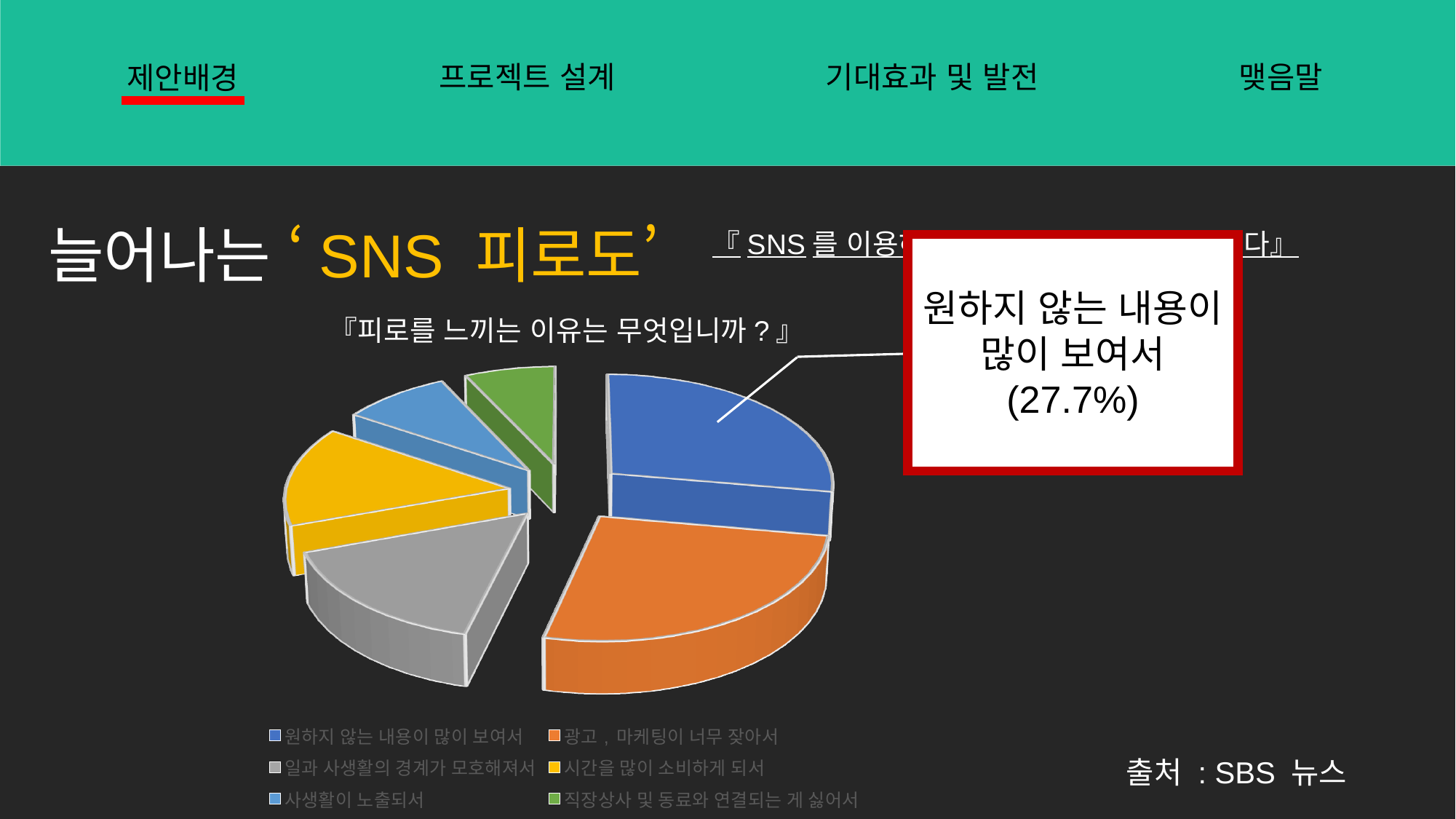

프로젝트 설계
기대효과 및 발전
맺음말
제안배경

늘어나는 ‘SNS 피로도’

### Chart: 『SNS를 이용하면서 피로도를 느낀 적이 있다』

| Category |
|---|
원하지 않는 내용이
많이 보여서
(27.7%)

[unsupported chart]

출처 : SBS 뉴스